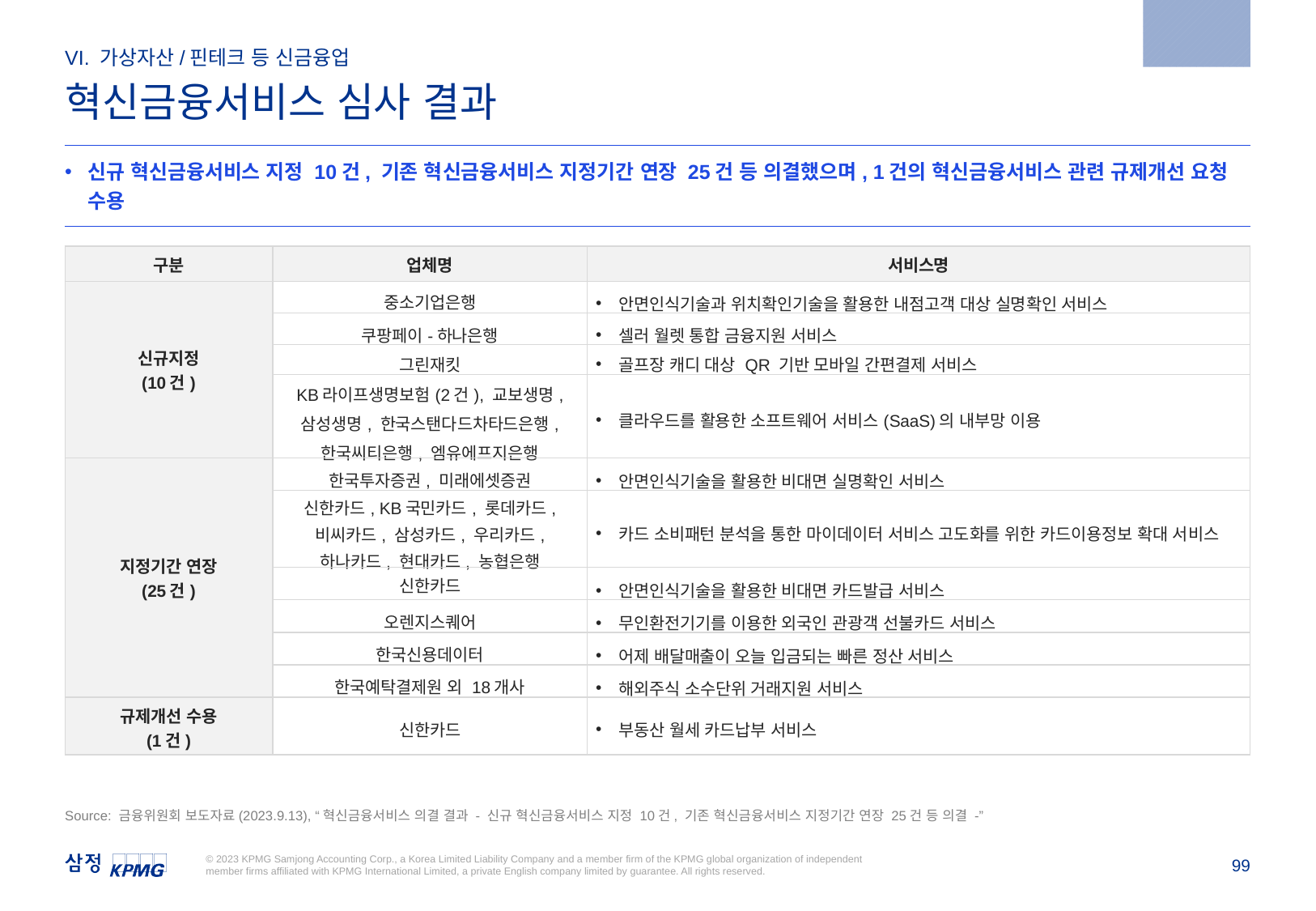

2023.9.13
VI. 가상자산/핀테크 등 신금융업
혁신금융서비스 심사 결과
신규 혁신금융서비스 지정 10건, 기존 혁신금융서비스 지정기간 연장 25건 등 의결했으며, 1건의 혁신금융서비스 관련 규제개선 요청 수용

| 구분 | 업체명 | 서비스명 |
| --- | --- | --- |
| 신규지정 (10건) | 중소기업은행 | 안면인식기술과 위치확인기술을 활용한 내점고객 대상 실명확인 서비스 |
|  | 쿠팡페이-하나은행 | 셀러 월렛 통합 금융지원 서비스 |
|  | 그린재킷 | 골프장 캐디 대상 QR 기반 모바일 간편결제 서비스 |
|  | KB라이프생명보험(2건), 교보생명, 삼성생명, 한국스탠다드차타드은행, 한국씨티은행, 엠유에프지은행 | 클라우드를 활용한 소프트웨어 서비스(SaaS)의 내부망 이용 |
| 지정기간 연장 (25건) | 한국투자증권, 미래에셋증권 | 안면인식기술을 활용한 비대면 실명확인 서비스 |
|  | 신한카드, KB국민카드, 롯데카드, 비씨카드, 삼성카드, 우리카드, 하나카드, 현대카드, 농협은행 | 카드 소비패턴 분석을 통한 마이데이터 서비스 고도화를 위한 카드이용정보 확대 서비스 |
|  | 신한카드 | 안면인식기술을 활용한 비대면 카드발급 서비스 |
|  | 오렌지스퀘어 | 무인환전기기를 이용한 외국인 관광객 선불카드 서비스 |
|  | 한국신용데이터 | 어제 배달매출이 오늘 입금되는 빠른 정산 서비스 |
|  | 한국예탁결제원 외 18개사 | 해외주식 소수단위 거래지원 서비스 |
| 규제개선 수용 (1건) | 신한카드 | 부동산 월세 카드납부 서비스 |
Source: 금융위원회 보도자료(2023.9.13), “혁신금융서비스 의결 결과 - 신규 혁신금융서비스 지정 10건, 기존 혁신금융서비스 지정기간 연장 25건 등 의결 -”